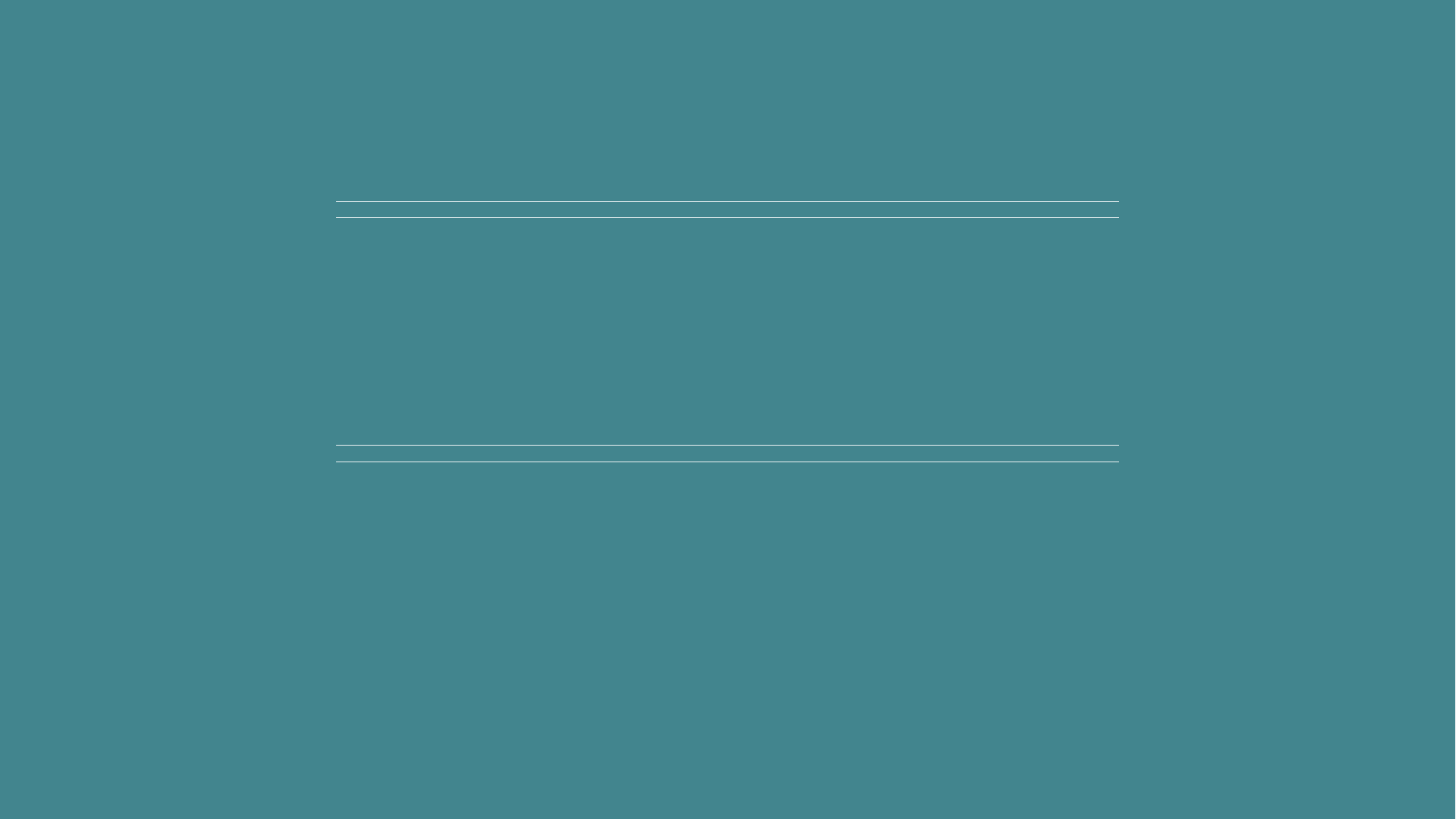

임베디드 시스템 설계
FINAL PROJECT
2019310272 이명지